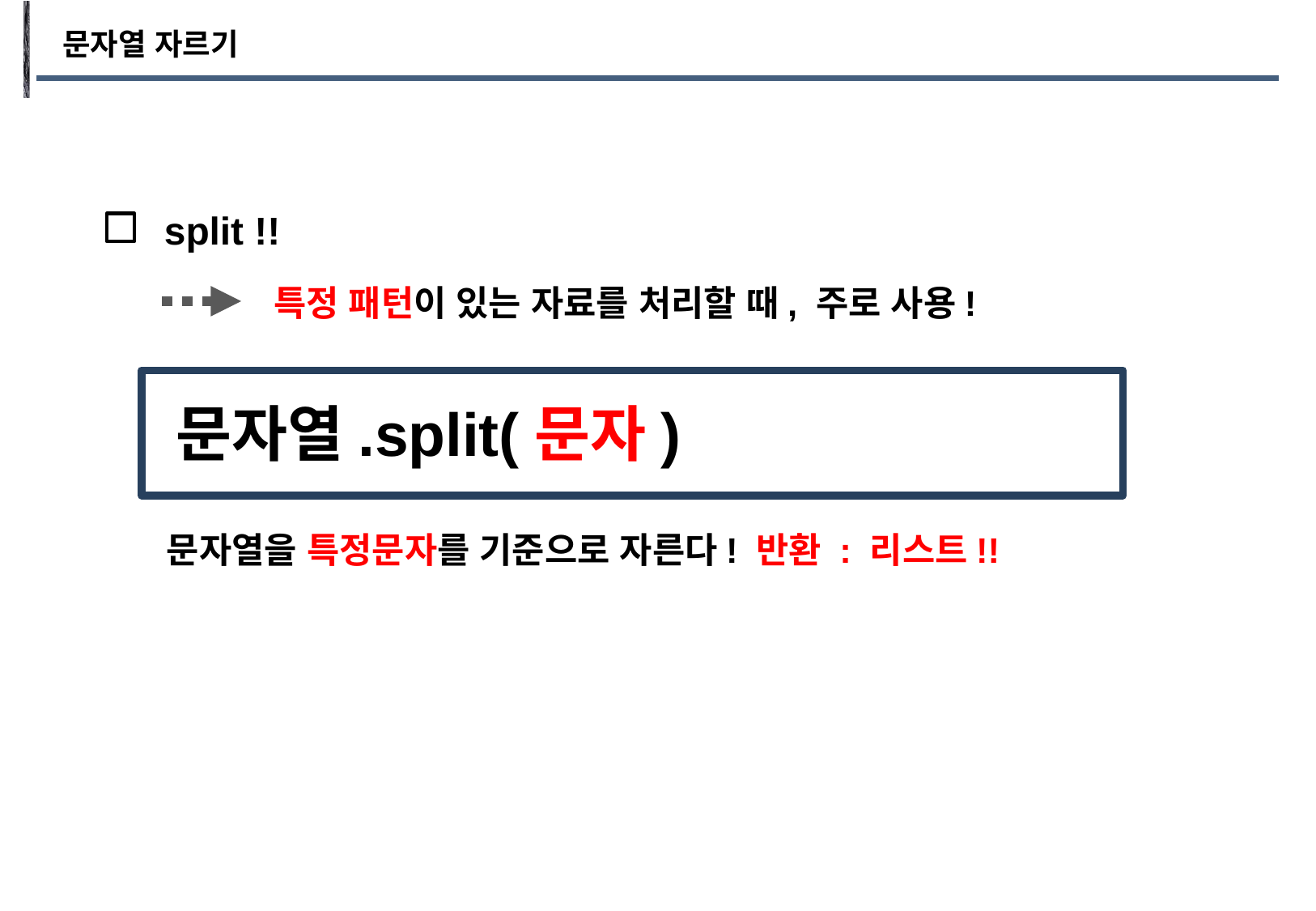

문자열 자르기

split !!

특정 패턴이 있는 자료를 처리할 때, 주로 사용!

문자열.split(문자)
문자열을 특정문자를 기준으로 자른다! 반환 : 리스트!!